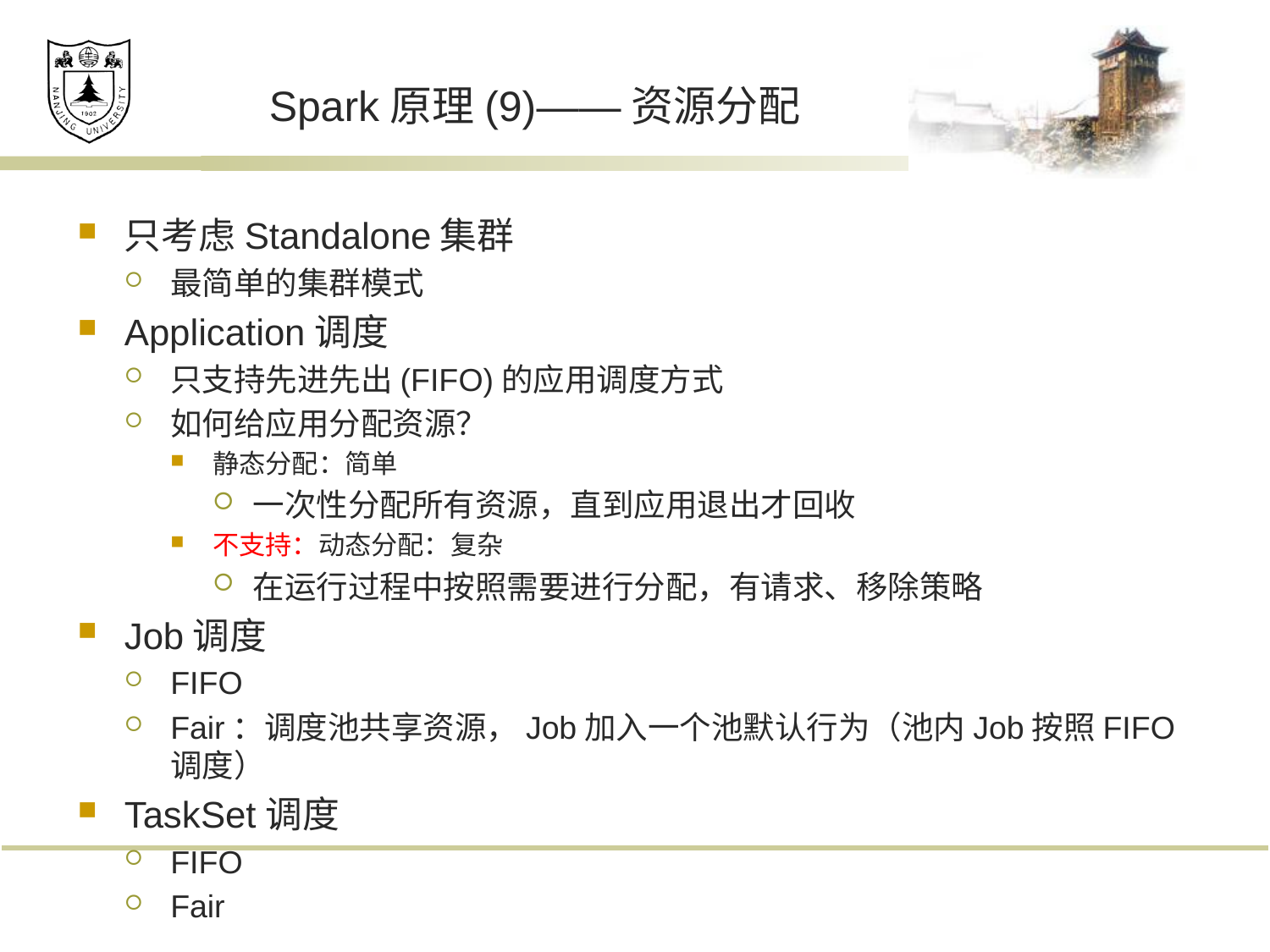

# Spark原理(9)——资源分配
只考虑Standalone集群
最简单的集群模式
Application调度
只支持先进先出(FIFO)的应用调度方式
如何给应用分配资源？
静态分配：简单
一次性分配所有资源，直到应用退出才回收
不支持：动态分配：复杂
在运行过程中按照需要进行分配，有请求、移除策略
Job调度
FIFO
Fair：调度池共享资源，Job加入一个池默认行为（池内Job按照FIFO调度）
TaskSet调度
FIFO
Fair